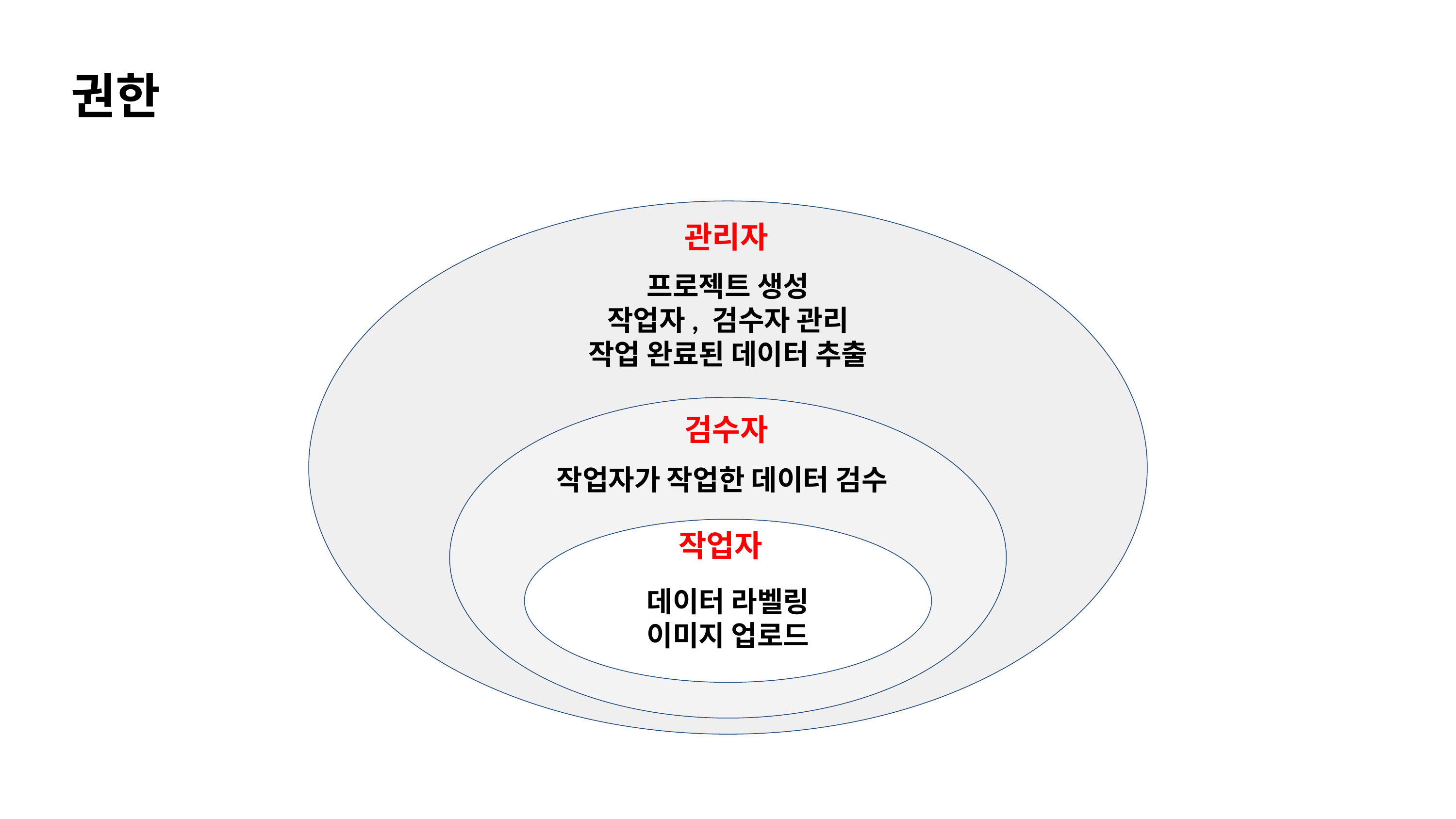

권한

관리자
프로젝트 생성
작업자, 검수자 관리
작업 완료된 데이터 추출

검수자
작업자가 작업한 데이터 검수

작업자
데이터 라벨링
이미지 업로드